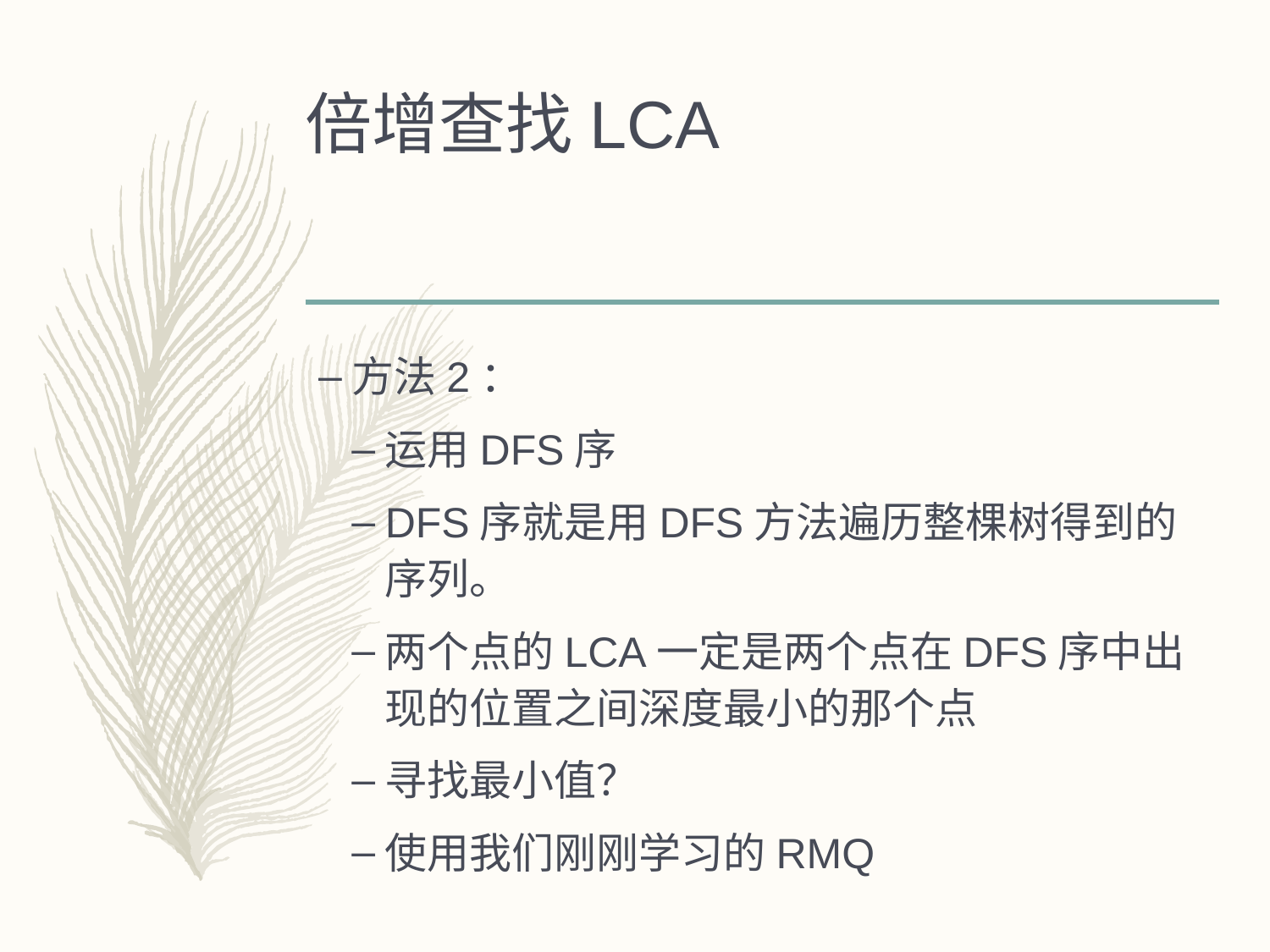

# 倍增查找LCA
方法2：
运用DFS序
DFS序就是用DFS方法遍历整棵树得到的序列。
两个点的LCA一定是两个点在DFS序中出现的位置之间深度最小的那个点
寻找最小值？
使用我们刚刚学习的RMQ